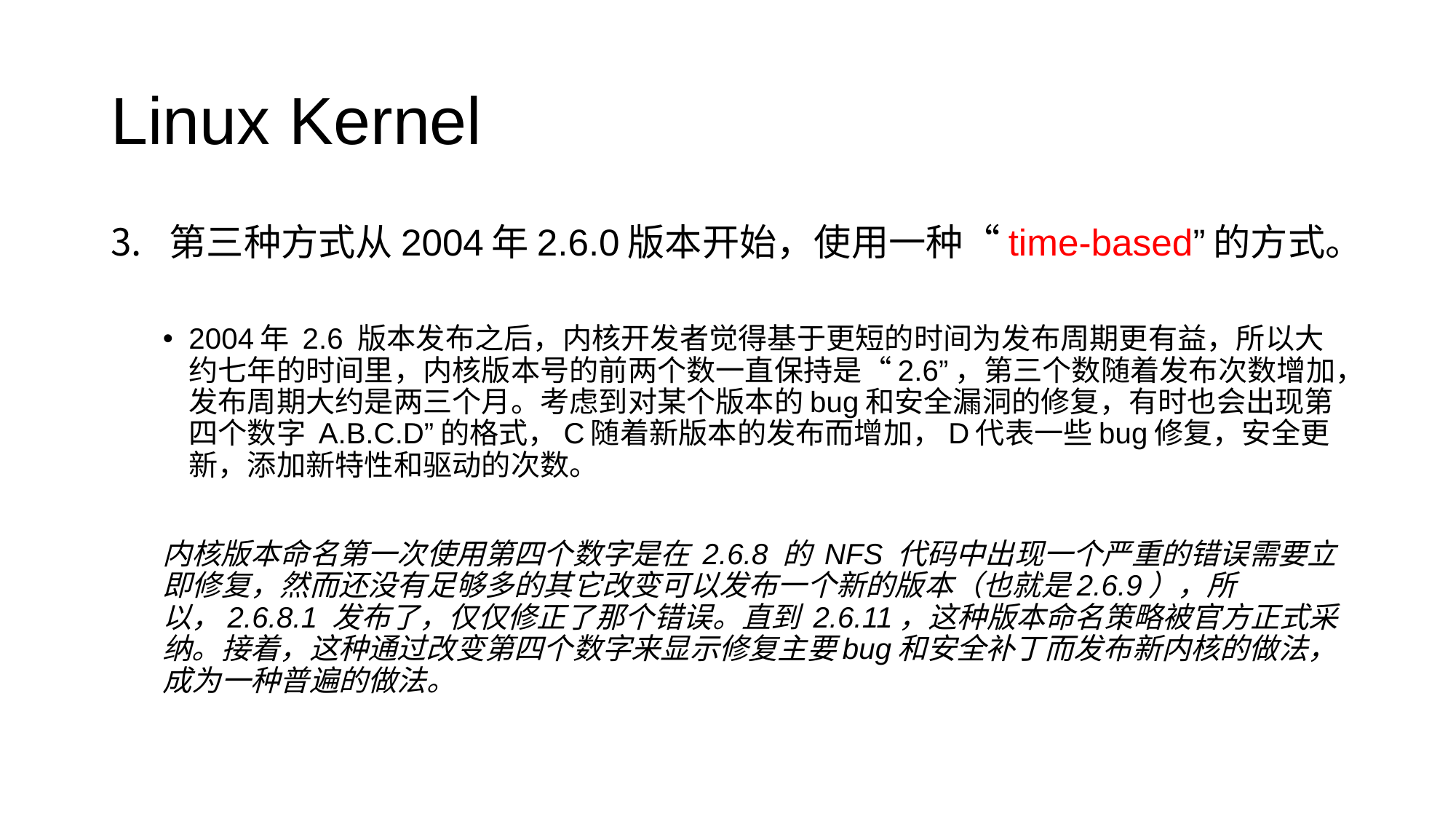

# Linux Kernel
第三种方式从2004年2.6.0版本开始，使用一种“time-based”的方式。

2004年 2.6 版本发布之后，内核开发者觉得基于更短的时间为发布周期更有益，所以大约七年的时间里，内核版本号的前两个数一直保持是“2.6”，第三个数随着发布次数增加，发布周期大约是两三个月。考虑到对某个版本的bug和安全漏洞的修复，有时也会出现第四个数字 A.B.C.D”的格式，C随着新版本的发布而增加，D代表一些bug修复，安全更新，添加新特性和驱动的次数。

内核版本命名第一次使用第四个数字是在 2.6.8 的 NFS 代码中出现一个严重的错误需要立即修复，然而还没有足够多的其它改变可以发布一个新的版本（也就是2.6.9），所以，2.6.8.1 发布了，仅仅修正了那个错误。直到 2.6.11，这种版本命名策略被官方正式采纳。接着，这种通过改变第四个数字来显示修复主要bug和安全补丁而发布新内核的做法，成为一种普遍的做法。